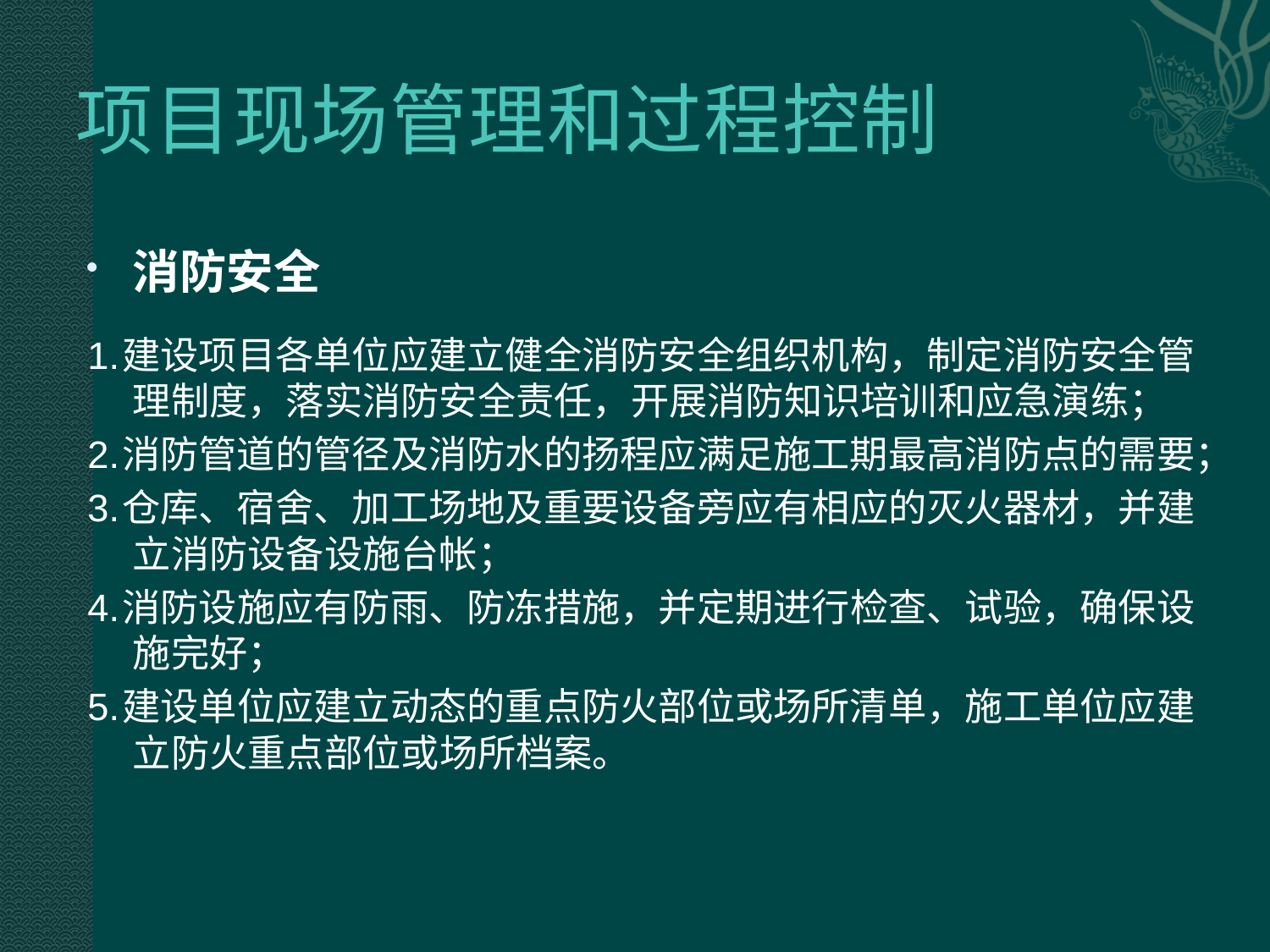

# 项目现场管理和过程控制
消防安全

1.建设项目各单位应建立健全消防安全组织机构，制定消防安全管理制度，落实消防安全责任，开展消防知识培训和应急演练；
2.消防管道的管径及消防水的扬程应满足施工期最高消防点的需要；
3.仓库、宿舍、加工场地及重要设备旁应有相应的灭火器材，并建立消防设备设施台帐；
4.消防设施应有防雨、防冻措施，并定期进行检查、试验，确保设施完好；
5.建设单位应建立动态的重点防火部位或场所清单，施工单位应建立防火重点部位或场所档案。